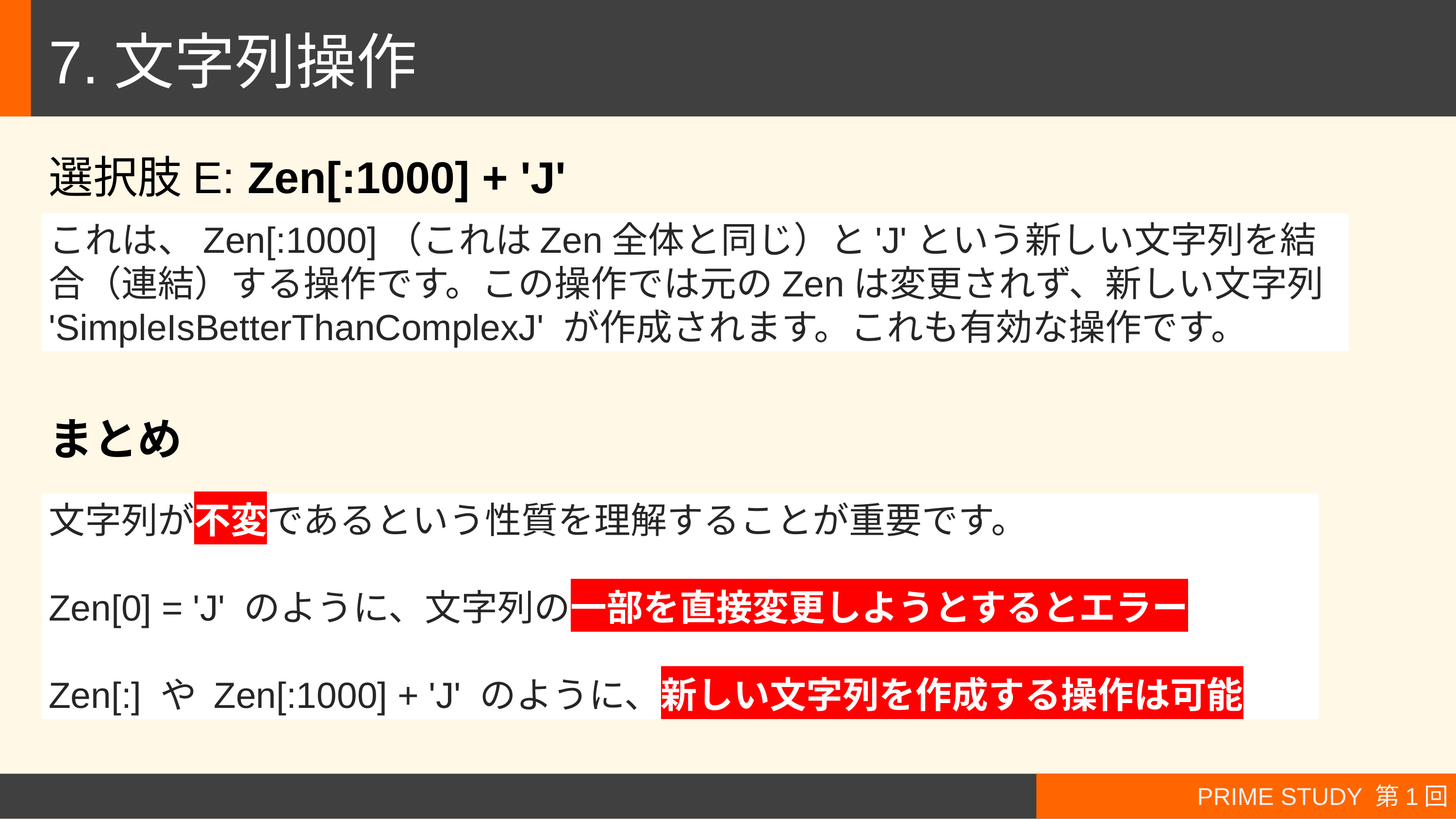

# 7.文字列操作
選択肢E: Zen[:1000] + 'J'
これは、Zen[:1000]（これはZen全体と同じ）と'J'という新しい文字列を結合（連結）する操作です。この操作では元のZenは変更されず、新しい文字列 'SimpleIsBetterThanComplexJ' が作成されます。これも有効な操作です。
まとめ
文字列が不変であるという性質を理解することが重要です。

Zen[0] = 'J' のように、文字列の一部を直接変更しようとするとエラー

Zen[:] や Zen[:1000] + 'J' のように、新しい文字列を作成する操作は可能
PRIME STUDY 第1回